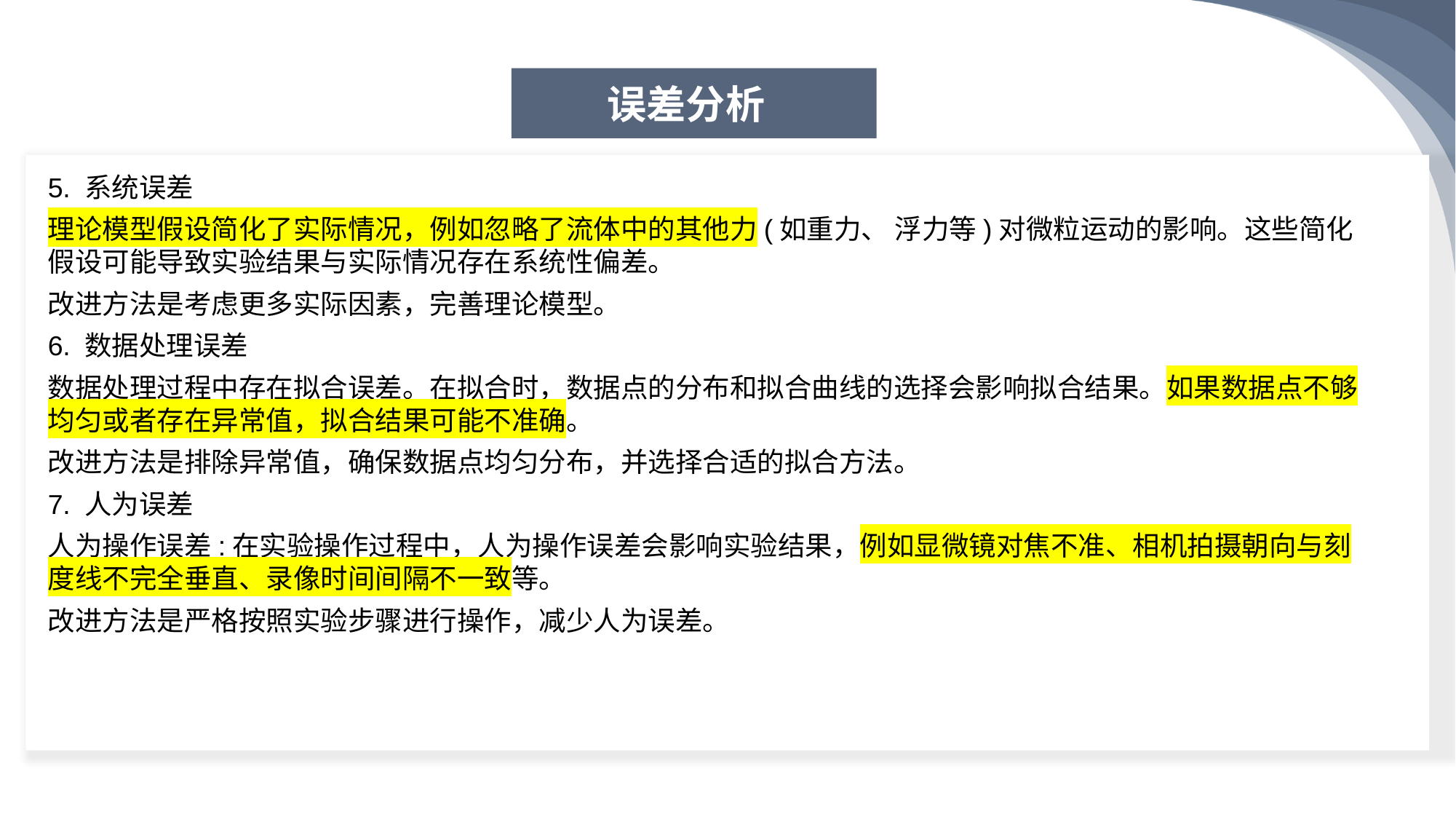

误差分析

5. 系统误差
理论模型假设简化了实际情况，例如忽略了流体中的其他力(如重力、 浮力等)对微粒运动的影响。这些简化假设可能导致实验结果与实际情况存在系统性偏差。
改进方法是考虑更多实际因素，完善理论模型。
6. 数据处理误差
数据处理过程中存在拟合误差。在拟合时，数据点的分布和拟合曲线的选择会影响拟合结果。如果数据点不够均匀或者存在异常值，拟合结果可能不准确。
改进方法是排除异常值，确保数据点均匀分布，并选择合适的拟合方法。
7. 人为误差
人为操作误差:在实验操作过程中，人为操作误差会影响实验结果，例如显微镜对焦不准、相机拍摄朝向与刻度线不完全垂直、录像时间间隔不一致等。
改进方法是严格按照实验步骤进行操作，减少人为误差。